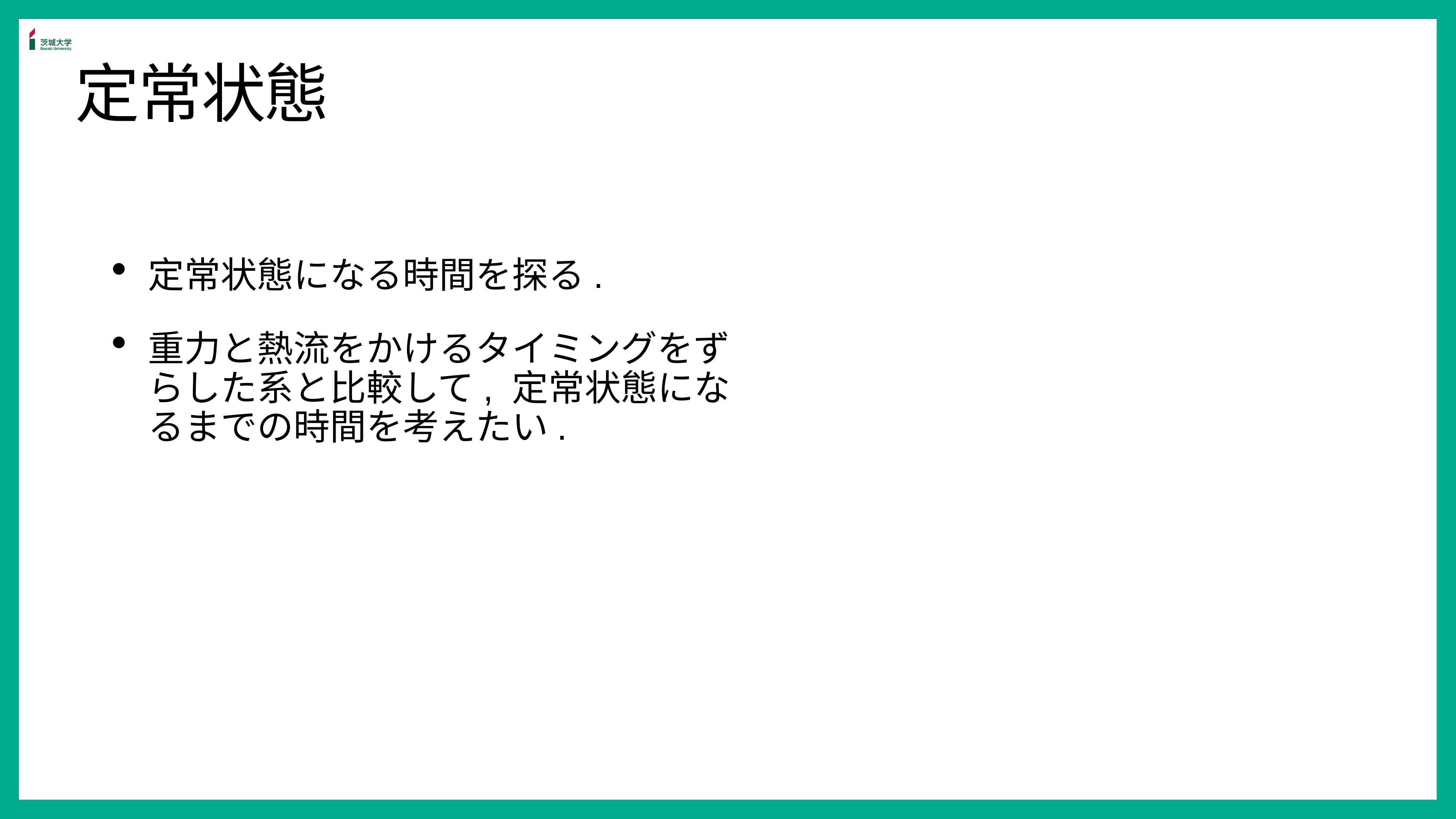

# 定常状態

定常状態になる時間を探る.
重力と熱流をかけるタイミングをずらした系と比較して, 定常状態になるまでの時間を考えたい.
54